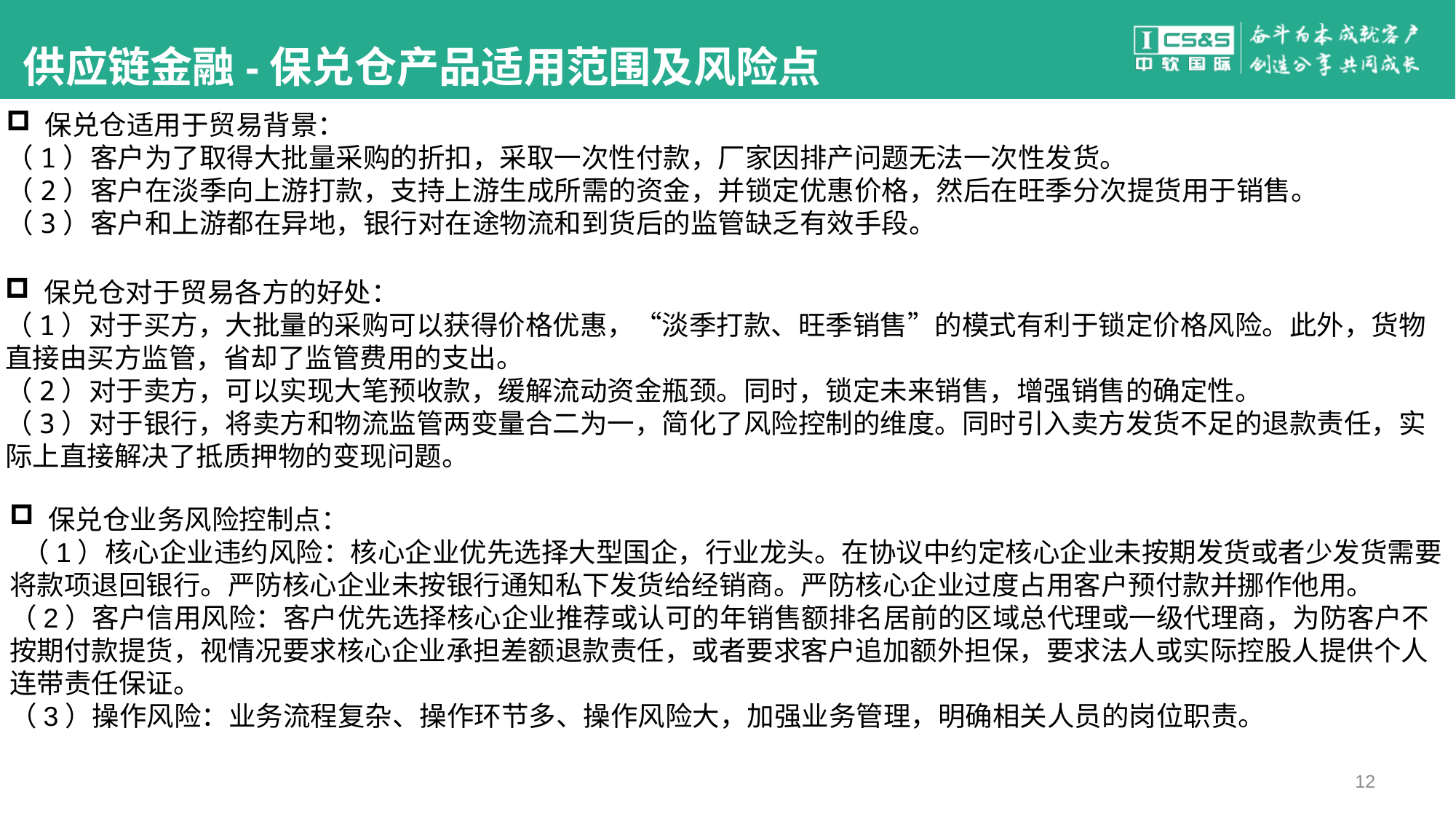

#
供应链金融-保兑仓产品适用范围及风险点
 保兑仓适用于贸易背景：
（1）客户为了取得大批量采购的折扣，采取一次性付款，厂家因排产问题无法一次性发货。
（2）客户在淡季向上游打款，支持上游生成所需的资金，并锁定优惠价格，然后在旺季分次提货用于销售。
（3）客户和上游都在异地，银行对在途物流和到货后的监管缺乏有效手段。
 保兑仓对于贸易各方的好处：
（1）对于买方，大批量的采购可以获得价格优惠，“淡季打款、旺季销售”的模式有利于锁定价格风险。此外，货物直接由买方监管，省却了监管费用的支出。
（2）对于卖方，可以实现大笔预收款，缓解流动资金瓶颈。同时，锁定未来销售，增强销售的确定性。
（3）对于银行，将卖方和物流监管两变量合二为一，简化了风险控制的维度。同时引入卖方发货不足的退款责任，实际上直接解决了抵质押物的变现问题。
 保兑仓业务风险控制点：
 （1）核心企业违约风险：核心企业优先选择大型国企，行业龙头。在协议中约定核心企业未按期发货或者少发货需要将款项退回银行。严防核心企业未按银行通知私下发货给经销商。严防核心企业过度占用客户预付款并挪作他用。
（2）客户信用风险：客户优先选择核心企业推荐或认可的年销售额排名居前的区域总代理或一级代理商，为防客户不按期付款提货，视情况要求核心企业承担差额退款责任，或者要求客户追加额外担保，要求法人或实际控股人提供个人连带责任保证。
（3）操作风险：业务流程复杂、操作环节多、操作风险大，加强业务管理，明确相关人员的岗位职责。

12